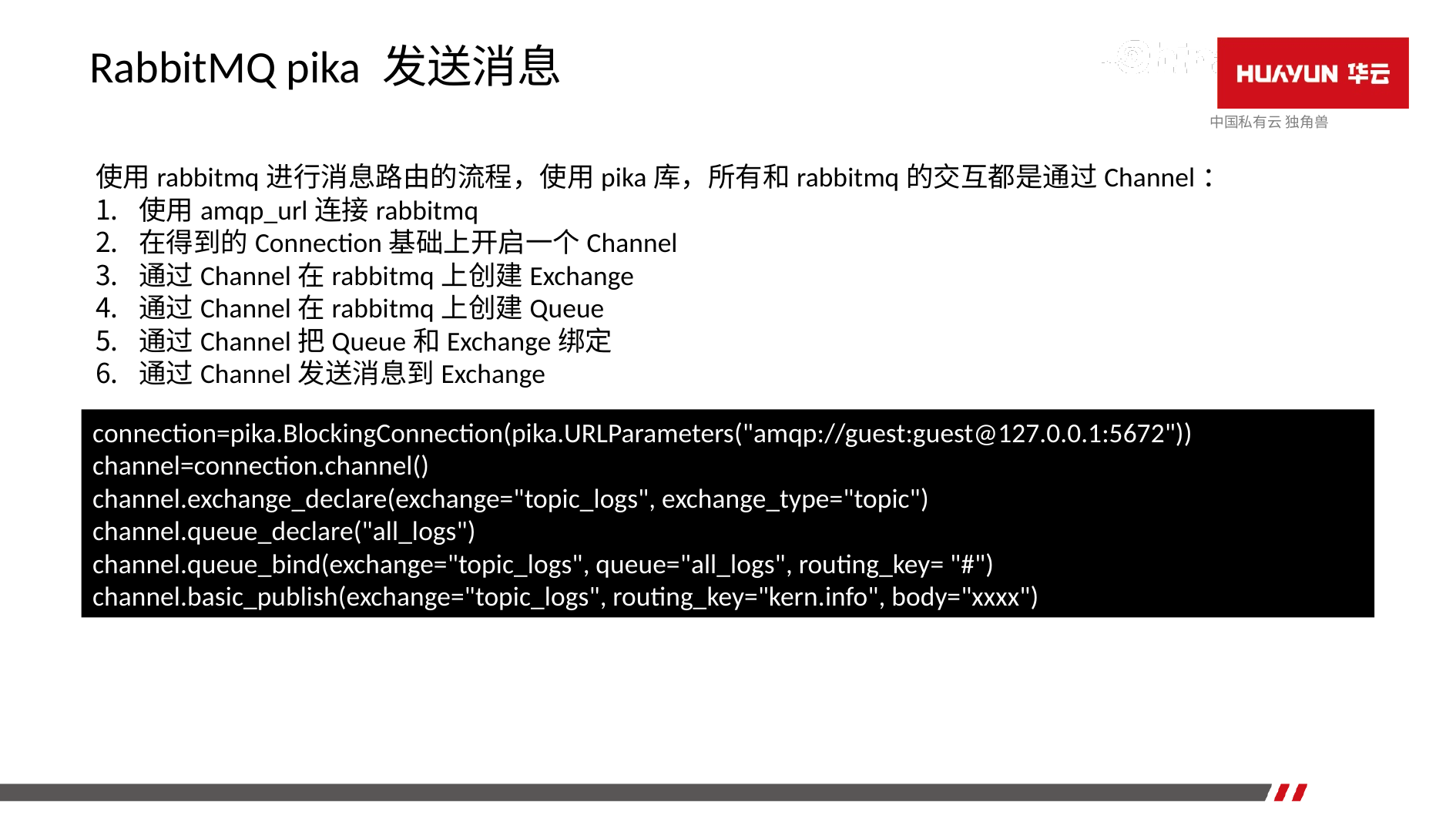

# RabbitMQ pika 发送消息
使用rabbitmq进行消息路由的流程，使用pika库，所有和rabbitmq的交互都是通过Channel：
使用amqp_url连接rabbitmq
在得到的Connection基础上开启一个Channel
通过Channel在rabbitmq上创建Exchange
通过Channel在rabbitmq上创建Queue
通过Channel把Queue和Exchange绑定
通过Channel发送消息到Exchange
connection=pika.BlockingConnection(pika.URLParameters("amqp://guest:guest@127.0.0.1:5672"))
channel=connection.channel()
channel.exchange_declare(exchange="topic_logs", exchange_type="topic")
channel.queue_declare("all_logs")
channel.queue_bind(exchange="topic_logs", queue="all_logs", routing_key= "#")
channel.basic_publish(exchange="topic_logs", routing_key="kern.info", body="xxxx")